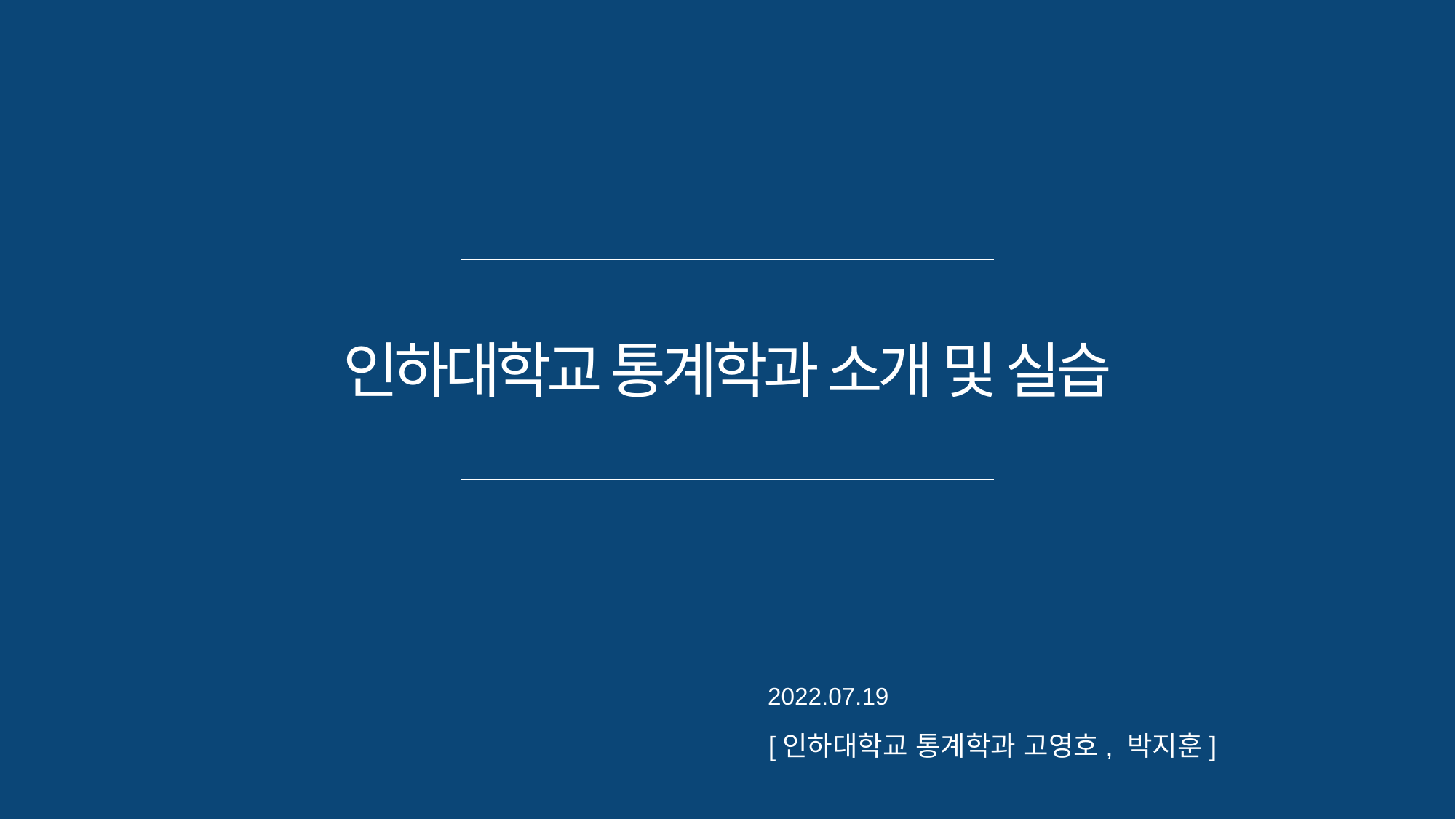

인하대학교 통계학과 소개 및 실습
2022.07.19
[인하대학교 통계학과 고영호, 박지훈]